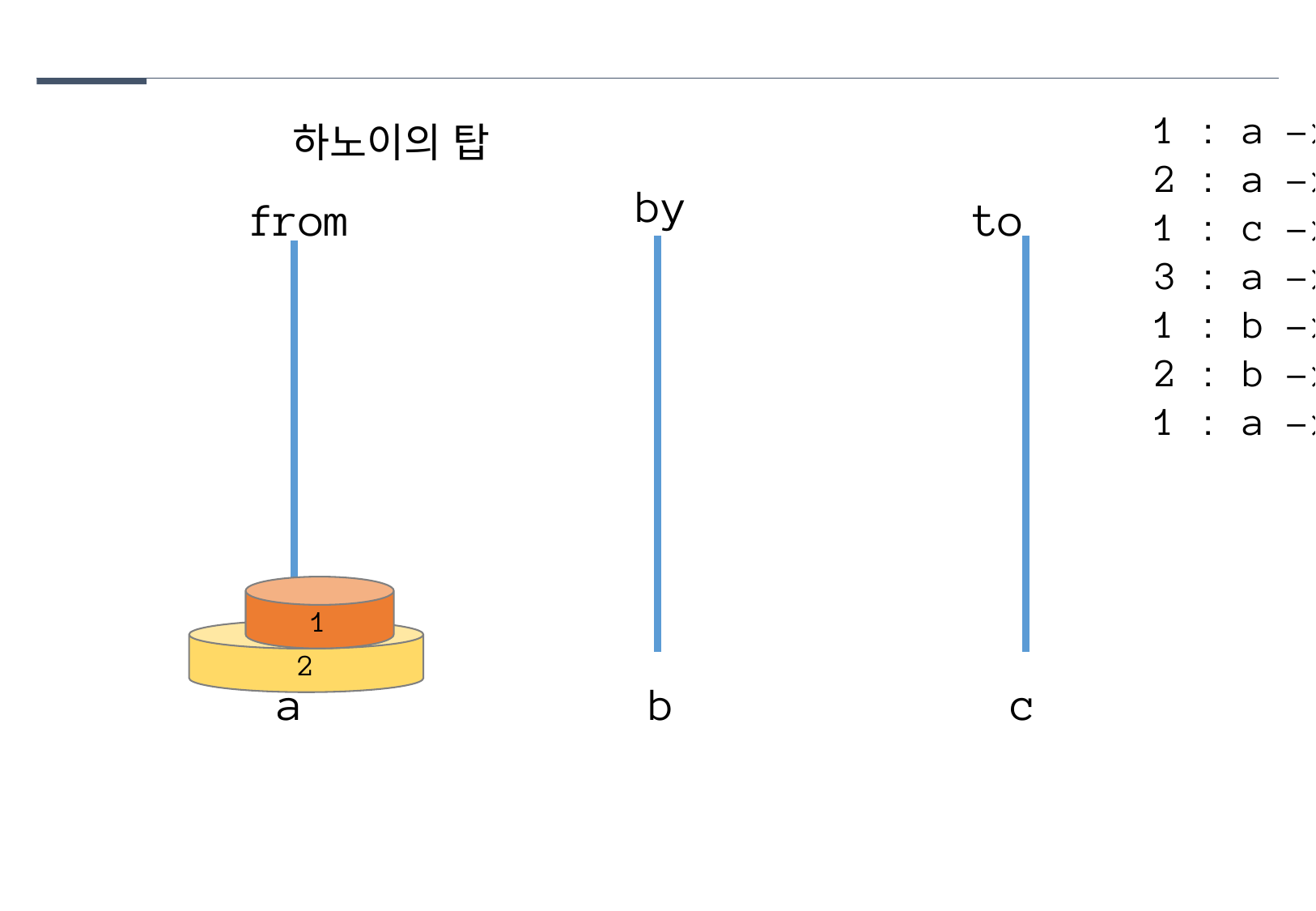

1 : a -> c
2 : a -> b
1 : c -> b
3 : a -> c
1 : b -> a
2 : b -> c
1 : a -> c
하노이의 탑
by
from
to
1
2
a
b
c